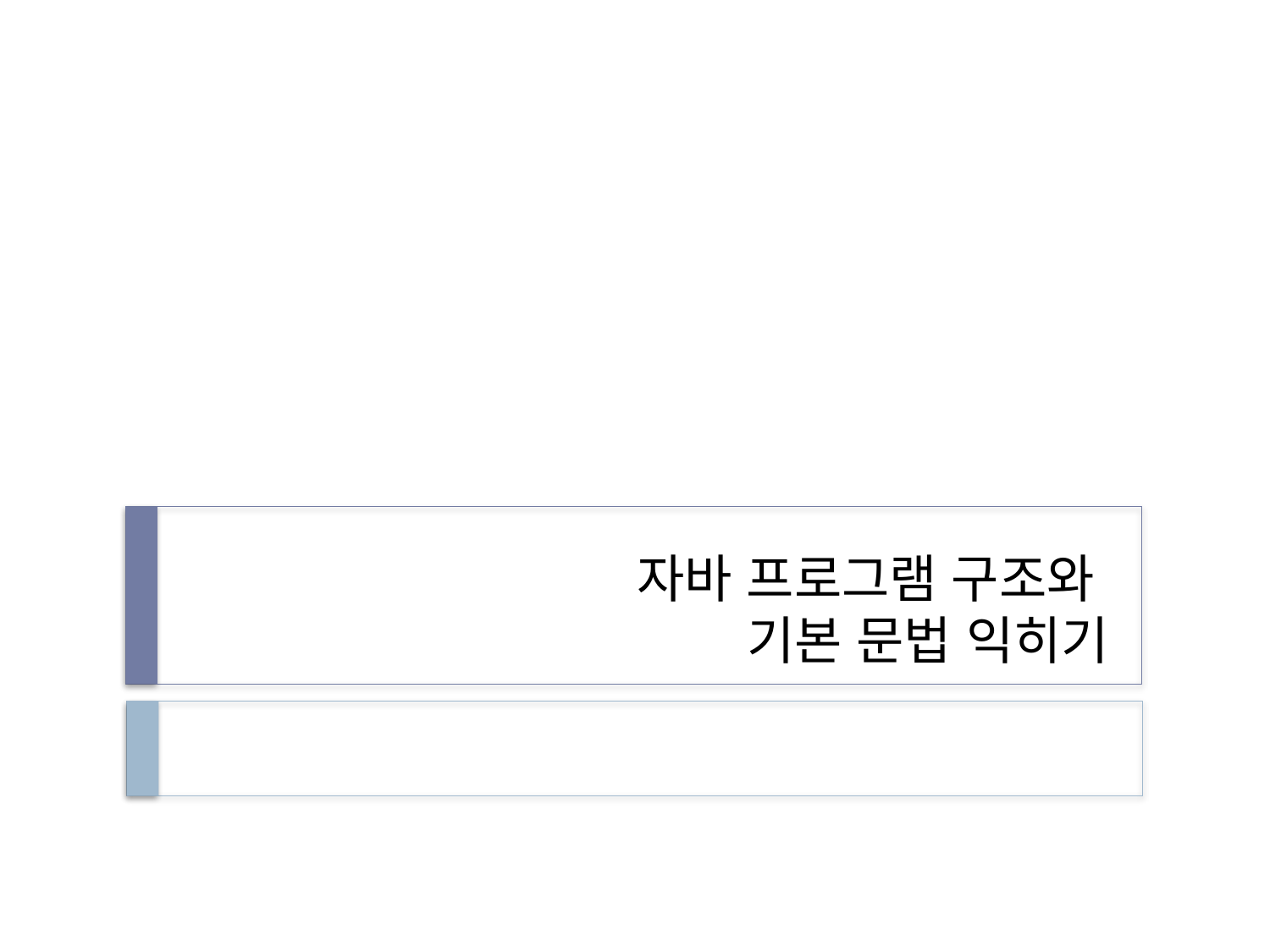

# 자바 프로그램 구조와 기본 문법 익히기